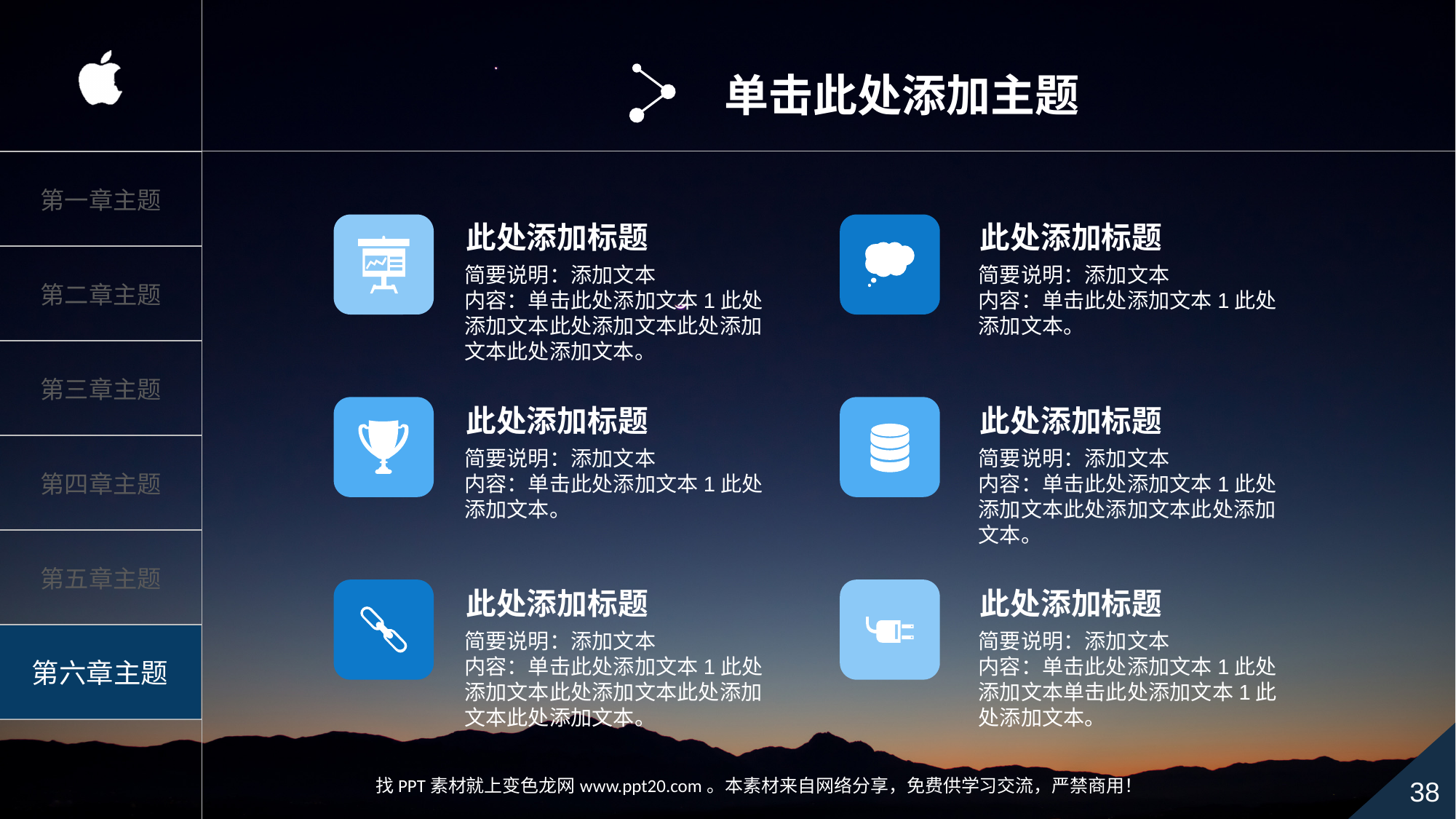

单击此处添加主题
此处添加标题
此处添加标题

简要说明：添加文本
内容：单击此处添加文本1此处添加文本此处添加文本此处添加文本此处添加文本。
简要说明：添加文本
内容：单击此处添加文本1此处添加文本。
此处添加标题
此处添加标题

简要说明：添加文本
内容：单击此处添加文本1此处添加文本。
简要说明：添加文本
内容：单击此处添加文本1此处添加文本此处添加文本此处添加文本。
此处添加标题
此处添加标题

简要说明：添加文本
内容：单击此处添加文本1此处添加文本此处添加文本此处添加文本此处添加文本。
简要说明：添加文本
内容：单击此处添加文本1此处添加文本单击此处添加文本1此处添加文本。